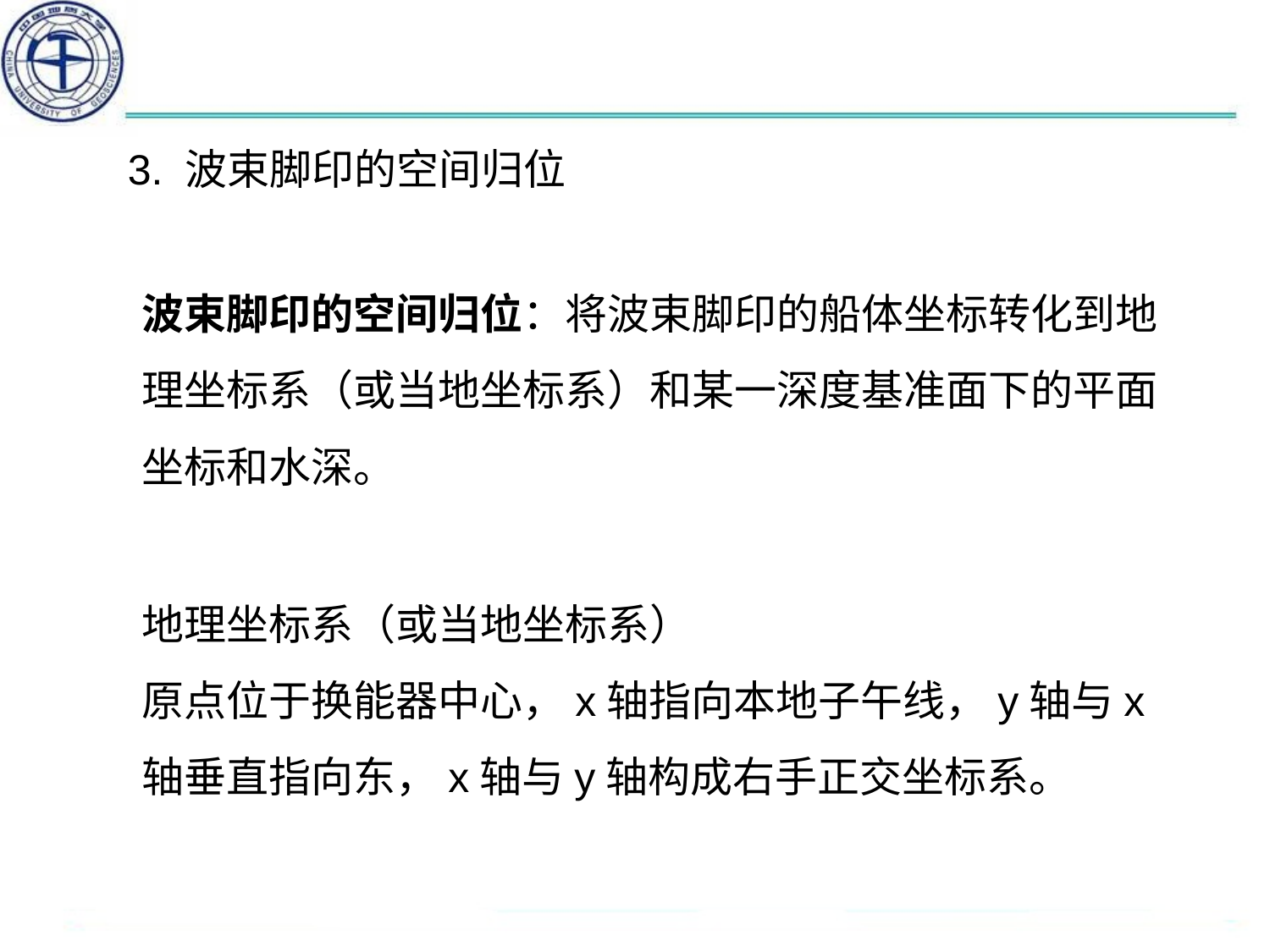

#
3. 波束脚印的空间归位
波束脚印的空间归位：将波束脚印的船体坐标转化到地理坐标系（或当地坐标系）和某一深度基准面下的平面坐标和水深。
地理坐标系（或当地坐标系）
原点位于换能器中心，x轴指向本地子午线，y轴与x轴垂直指向东，x轴与y轴构成右手正交坐标系。